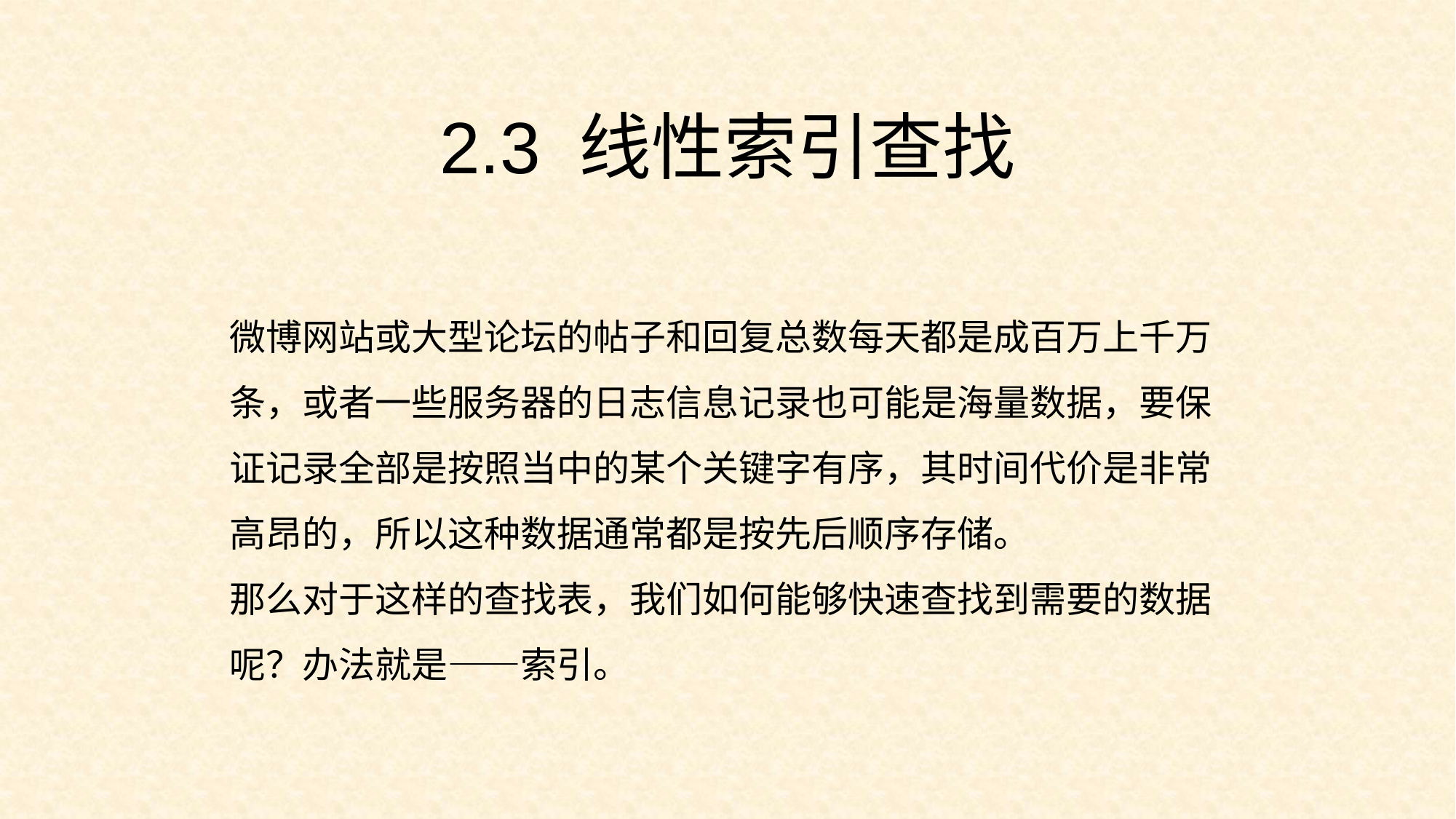

2.3 线性索引查找
微博网站或大型论坛的帖子和回复总数每天都是成百万上千万条，或者一些服务器的日志信息记录也可能是海量数据，要保证记录全部是按照当中的某个关键字有序，其时间代价是非常高昂的，所以这种数据通常都是按先后顺序存储。
那么对于这样的查找表，我们如何能够快速查找到需要的数据呢？办法就是——索引。